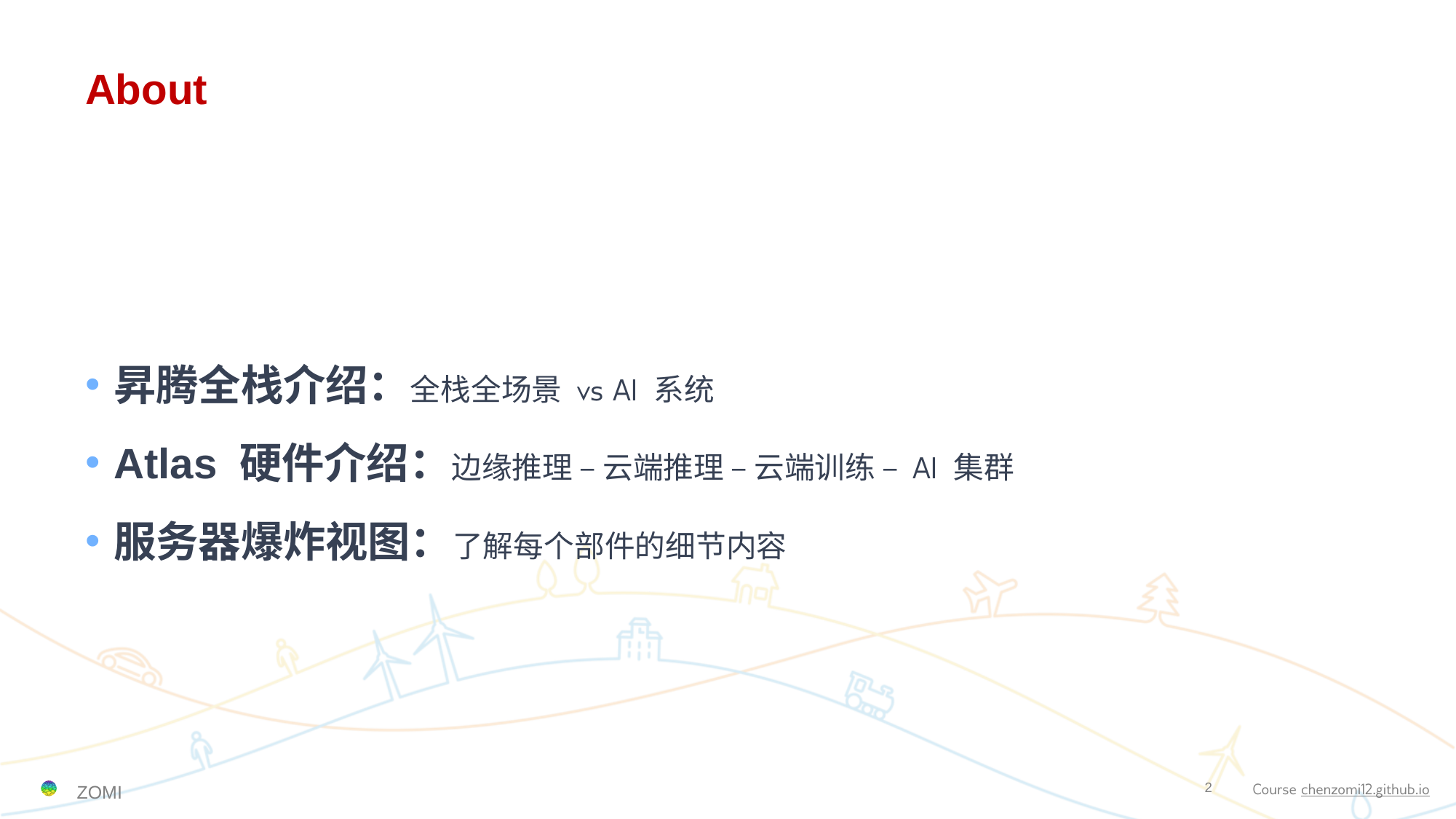

# About
昇腾全栈介绍：全栈全场景 vs AI 系统
Atlas 硬件介绍：边缘推理 – 云端推理 – 云端训练 – AI 集群
服务器爆炸视图：了解每个部件的细节内容